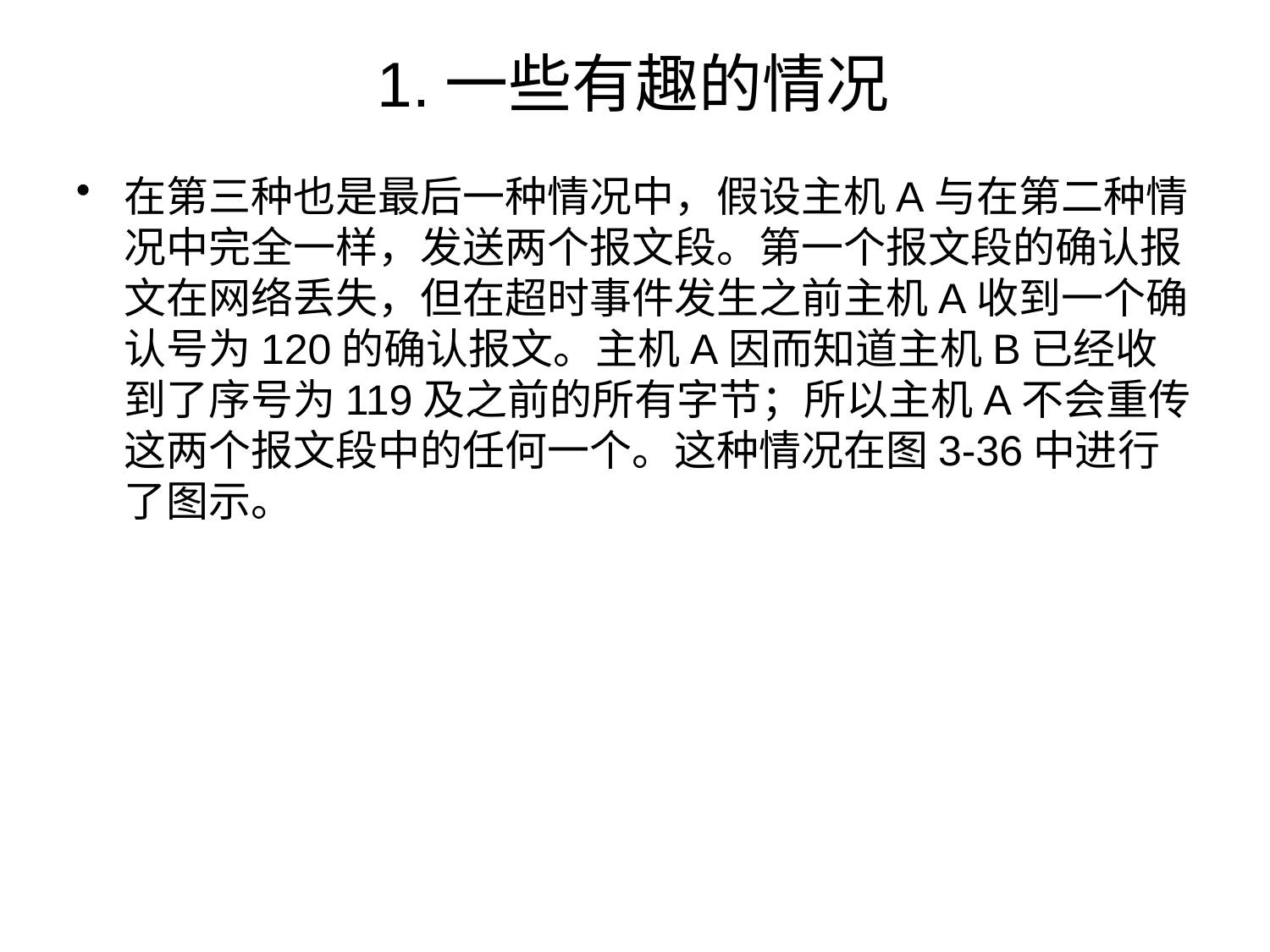

# 1.一些有趣的情况
在第三种也是最后一种情况中，假设主机A与在第二种情况中完全一样，发送两个报文段。第一个报文段的确认报文在网络丢失，但在超时事件发生之前主机A收到一个确认号为120的确认报文。主机A因而知道主机B已经收到了序号为119及之前的所有字节；所以主机A不会重传这两个报文段中的任何一个。这种情况在图3-36中进行了图示。